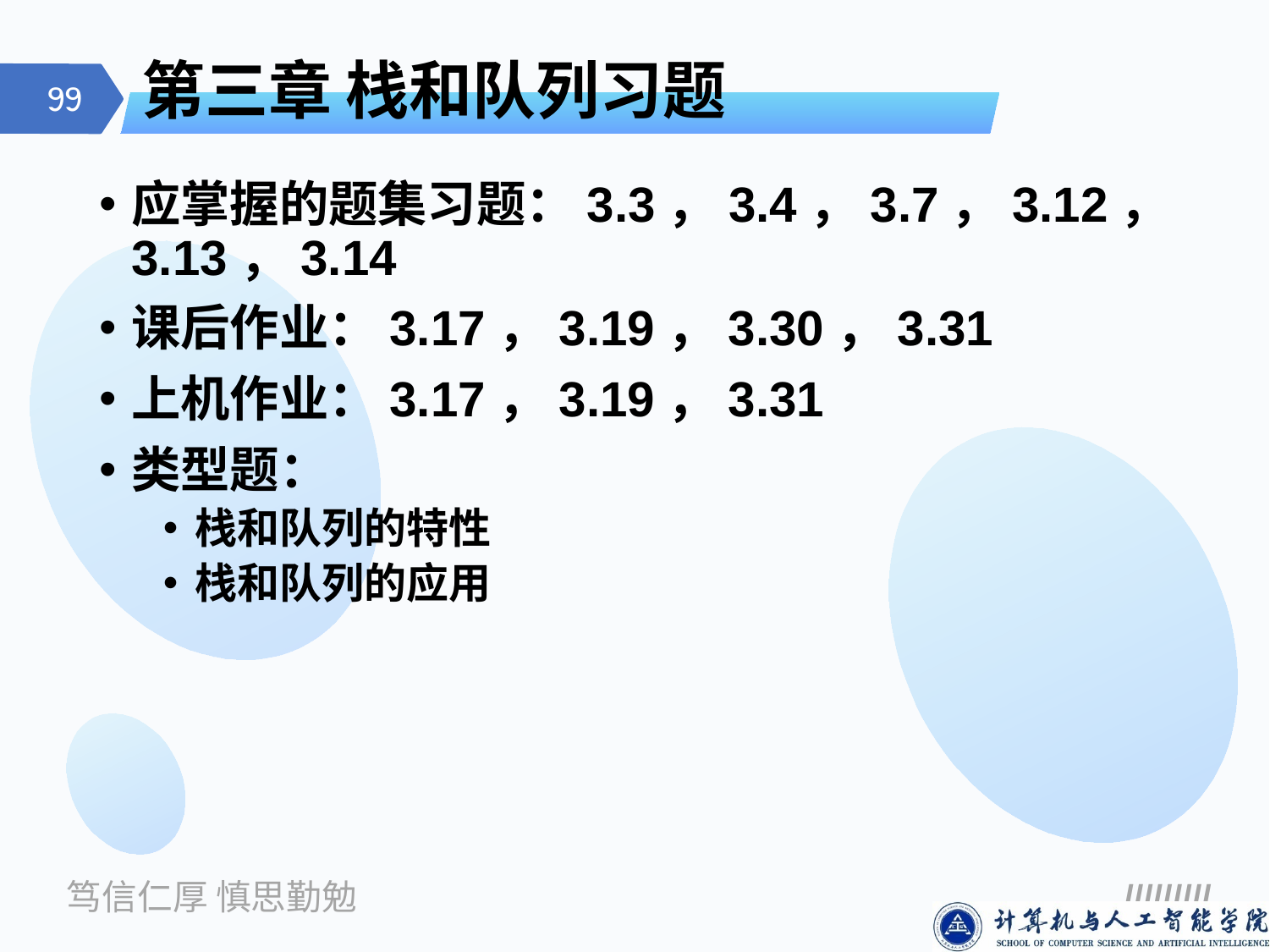

# 第三章 栈和队列习题
应掌握的题集习题：3.3，3.4，3.7，3.12，3.13，3.14
课后作业：3.17，3.19，3.30，3.31
上机作业：3.17，3.19，3.31
类型题：
栈和队列的特性
栈和队列的应用